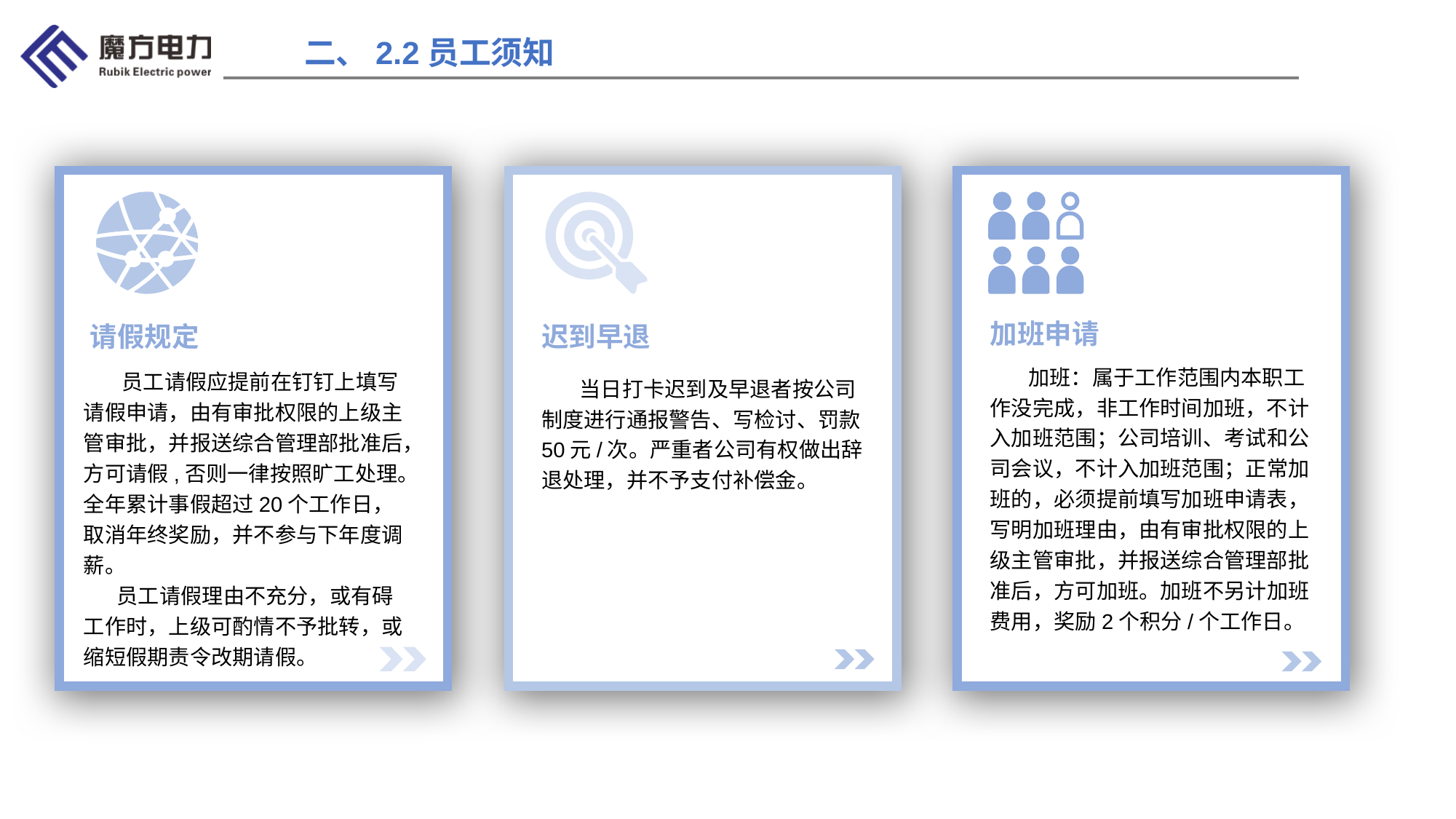

二、2.2员工须知

加班申请
       加班：属于工作范围内本职工作没完成，非工作时间加班，不计入加班范围；公司培训、考试和公司会议，不计入加班范围；正常加班的，必须提前填写加班申请表，写明加班理由，由有审批权限的上级主管审批，并报送综合管理部批准后，方可加班。加班不另计加班费用，奖励2个积分/个工作日。
迟到早退
       当日打卡迟到及早退者按公司制度进行通报警告、写检讨、罚款50元/次。严重者公司有权做出辞退处理，并不予支付补偿金。
请假规定
       员工请假应提前在钉钉上填写请假申请，由有审批权限的上级主管审批，并报送综合管理部批准后，方可请假,否则一律按照旷工处理。全年累计事假超过20个工作日，取消年终奖励，并不参与下年度调薪。
      员工请假理由不充分，或有碍工作时，上级可酌情不予批转，或缩短假期责令改期请假。